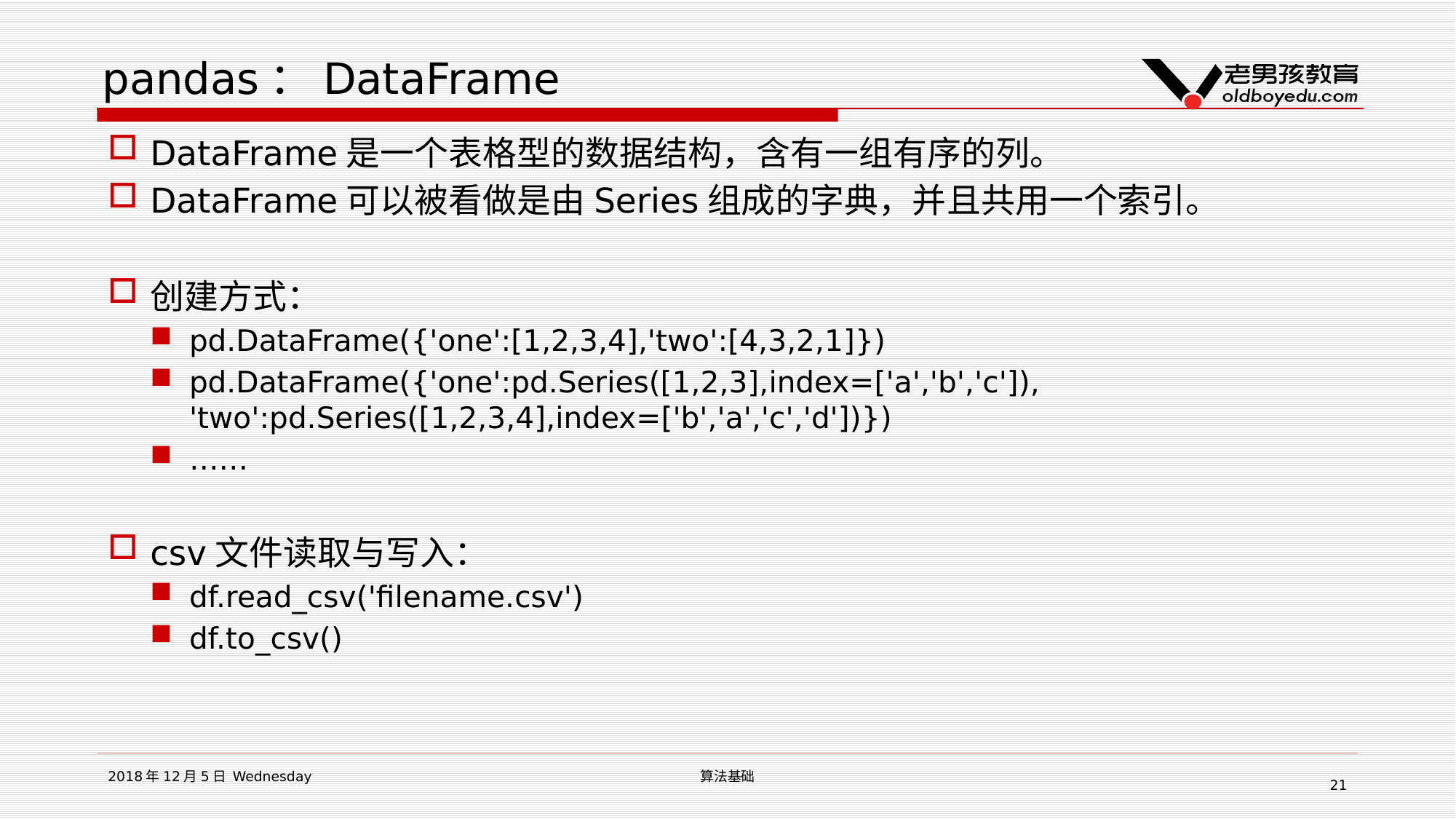

# pandas：DataFrame
DataFrame是一个表格型的数据结构，含有一组有序的列。
DataFrame可以被看做是由Series组成的字典，并且共用一个索引。

创建方式：
pd.DataFrame({'one':[1,2,3,4],'two':[4,3,2,1]})
pd.DataFrame({'one':pd.Series([1,2,3],index=['a','b','c']), 'two':pd.Series([1,2,3,4],index=['b','a','c','d'])})
……

csv文件读取与写入：
df.read_csv('filename.csv')
df.to_csv()
2018年12月5日 Wednesday
算法基础
21